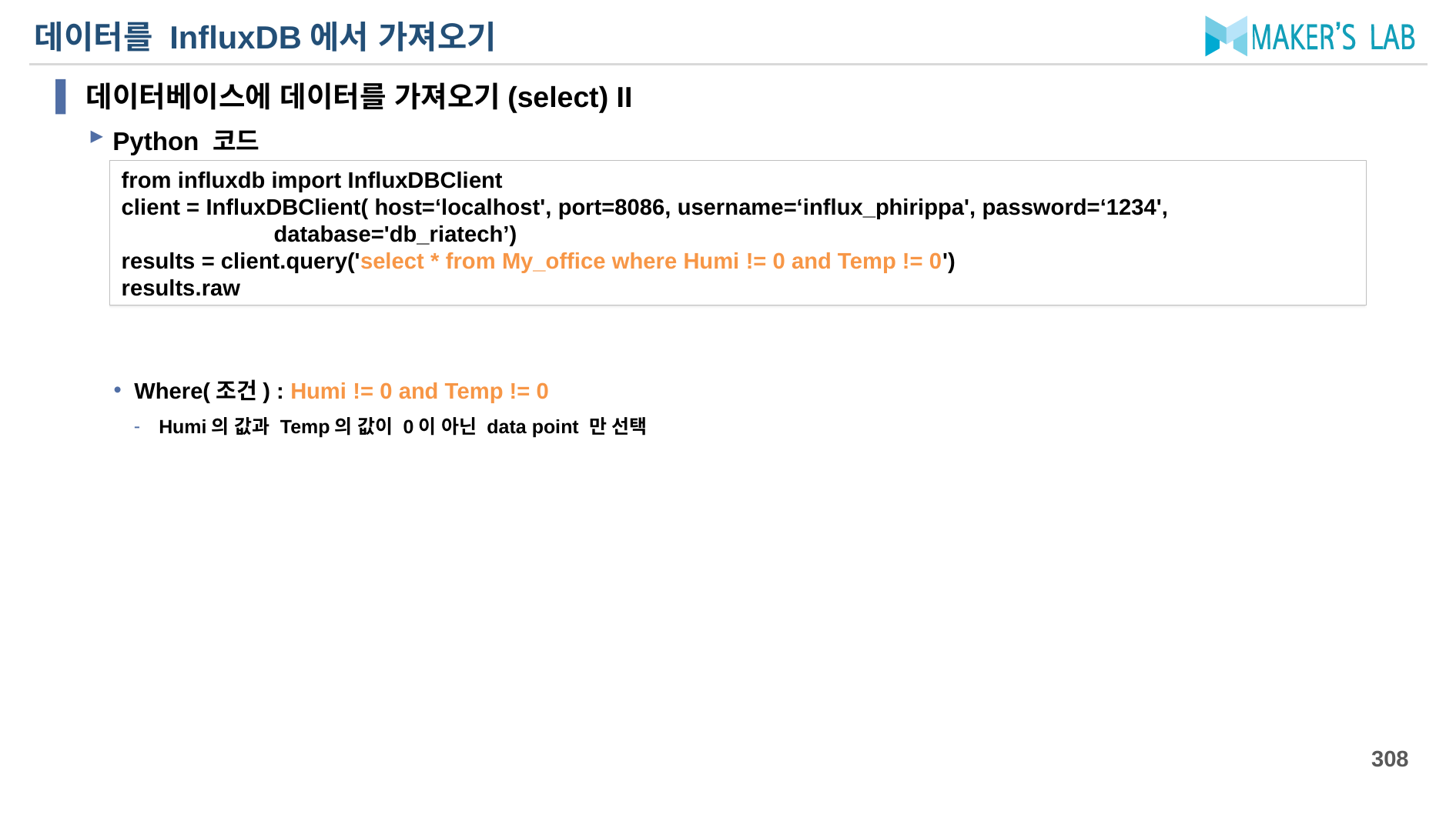

# 데이터를 InfluxDB에서 가져오기
데이터베이스에 데이터를 가져오기(select) II
Python 코드

Where(조건) : Humi != 0 and Temp != 0
Humi의 값과 Temp의 값이 0이 아닌 data point 만 선택
from influxdb import InfluxDBClient
client = InfluxDBClient( host=‘localhost', port=8086, username=‘influx_phirippa', password=‘1234',
                        database='db_riatech’)
results = client.query('select * from My_office where Humi != 0 and Temp != 0')
results.raw
308